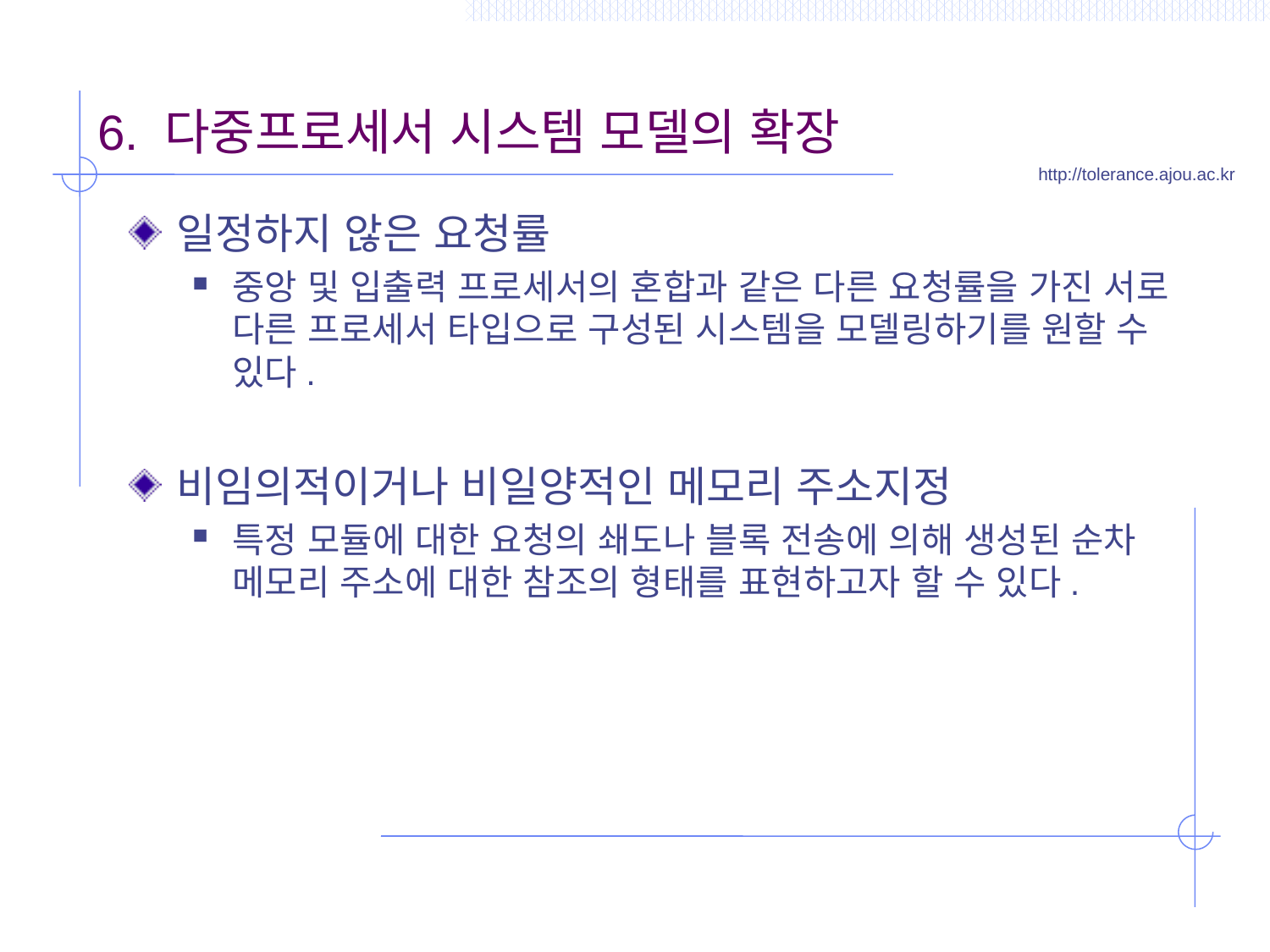

# 6. 다중프로세서 시스템 모델의 확장
일정하지 않은 요청률
중앙 및 입출력 프로세서의 혼합과 같은 다른 요청률을 가진 서로 다른 프로세서 타입으로 구성된 시스템을 모델링하기를 원할 수 있다.

비임의적이거나 비일양적인 메모리 주소지정
특정 모듈에 대한 요청의 쇄도나 블록 전송에 의해 생성된 순차 메모리 주소에 대한 참조의 형태를 표현하고자 할 수 있다.